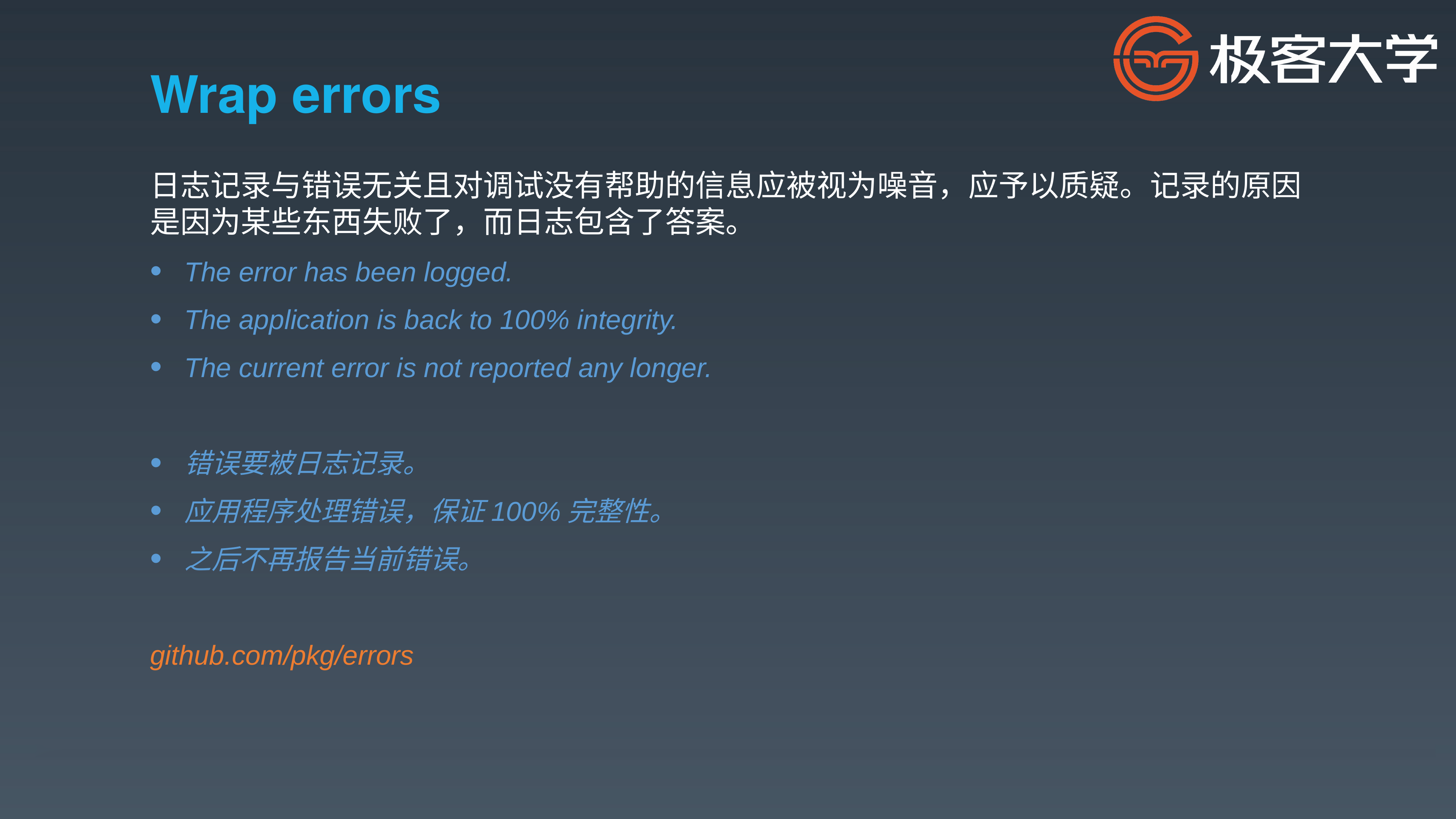

# Wrap errors
日志记录与错误无关且对调试没有帮助的信息应被视为噪音，应予以质疑。记录的原因是因为某些东西失败了，而日志包含了答案。
The error has been logged.
The application is back to 100% integrity.
The current error is not reported any longer.

错误要被日志记录。
应用程序处理错误，保证100%完整性。
之后不再报告当前错误。

github.com/pkg/errors